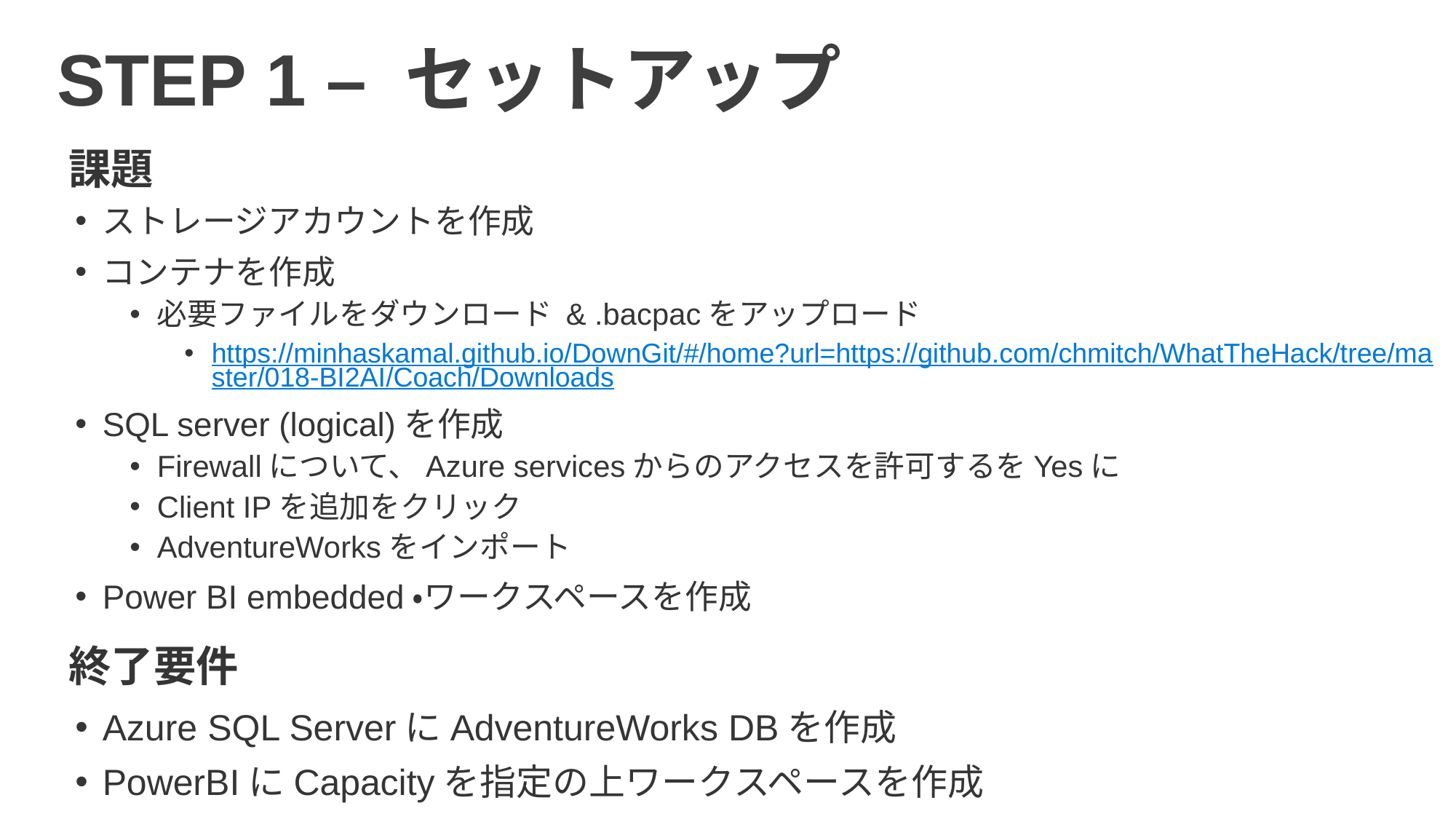

STEP 1 – セットアップ
課題
ストレージアカウントを作成
コンテナを作成
必要ファイルをダウンロード & .bacpacをアップロード
https://minhaskamal.github.io/DownGit/#/home?url=https://github.com/chmitch/WhatTheHack/tree/master/018-BI2AI/Coach/Downloads
SQL server (logical)を作成
Firewallについて、Azure servicesからのアクセスを許可するをYesに
Client IPを追加をクリック
AdventureWorksをインポート
Power BI embedded・ワークスペースを作成

終了要件
Azure SQL ServerにAdventureWorks DBを作成
PowerBIにCapacityを指定の上ワークスペースを作成